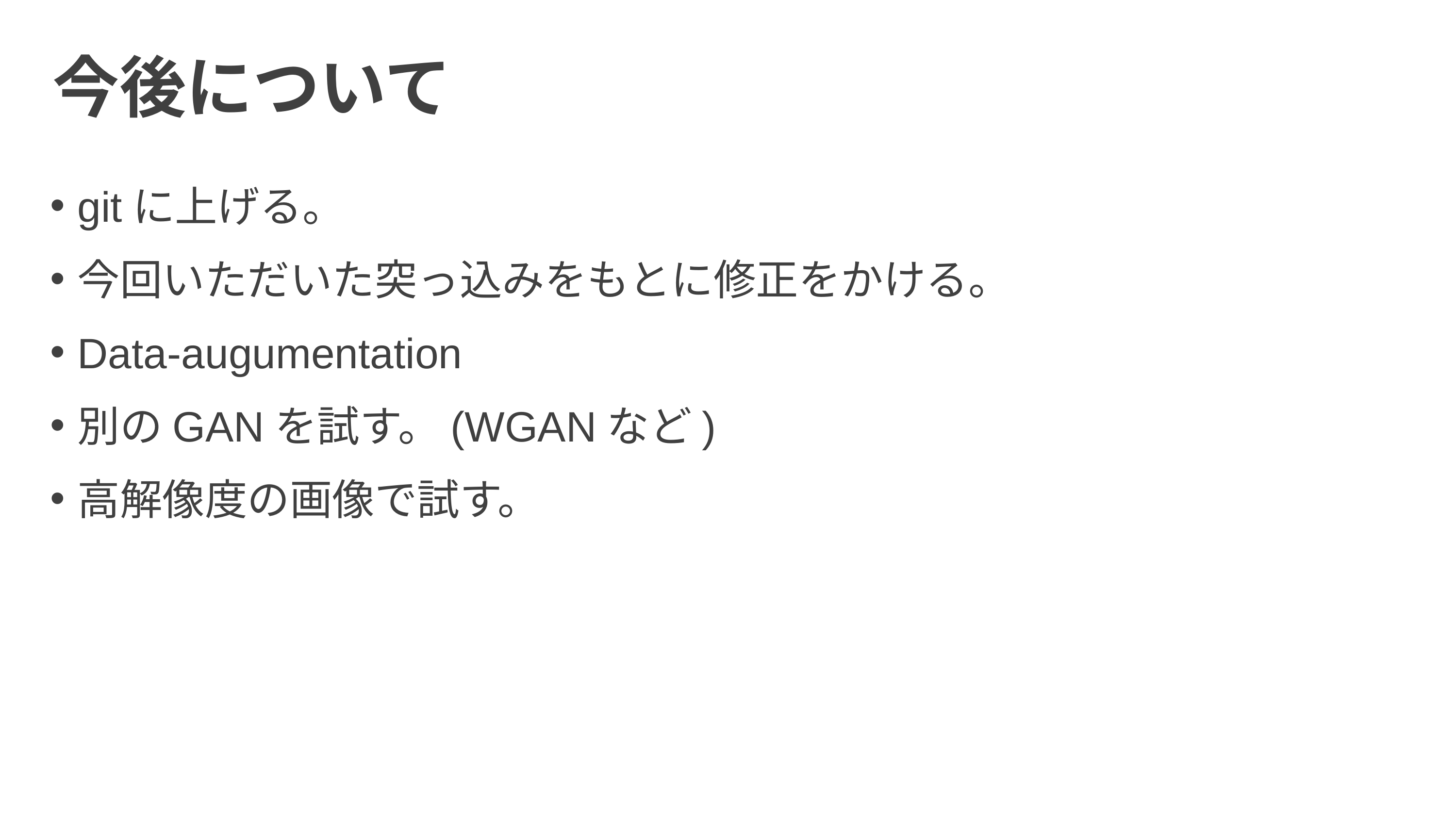

# 今後について
gitに上げる。
今回いただいた突っ込みをもとに修正をかける。
Data-augumentation
別のGANを試す。(WGANなど)
高解像度の画像で試す。